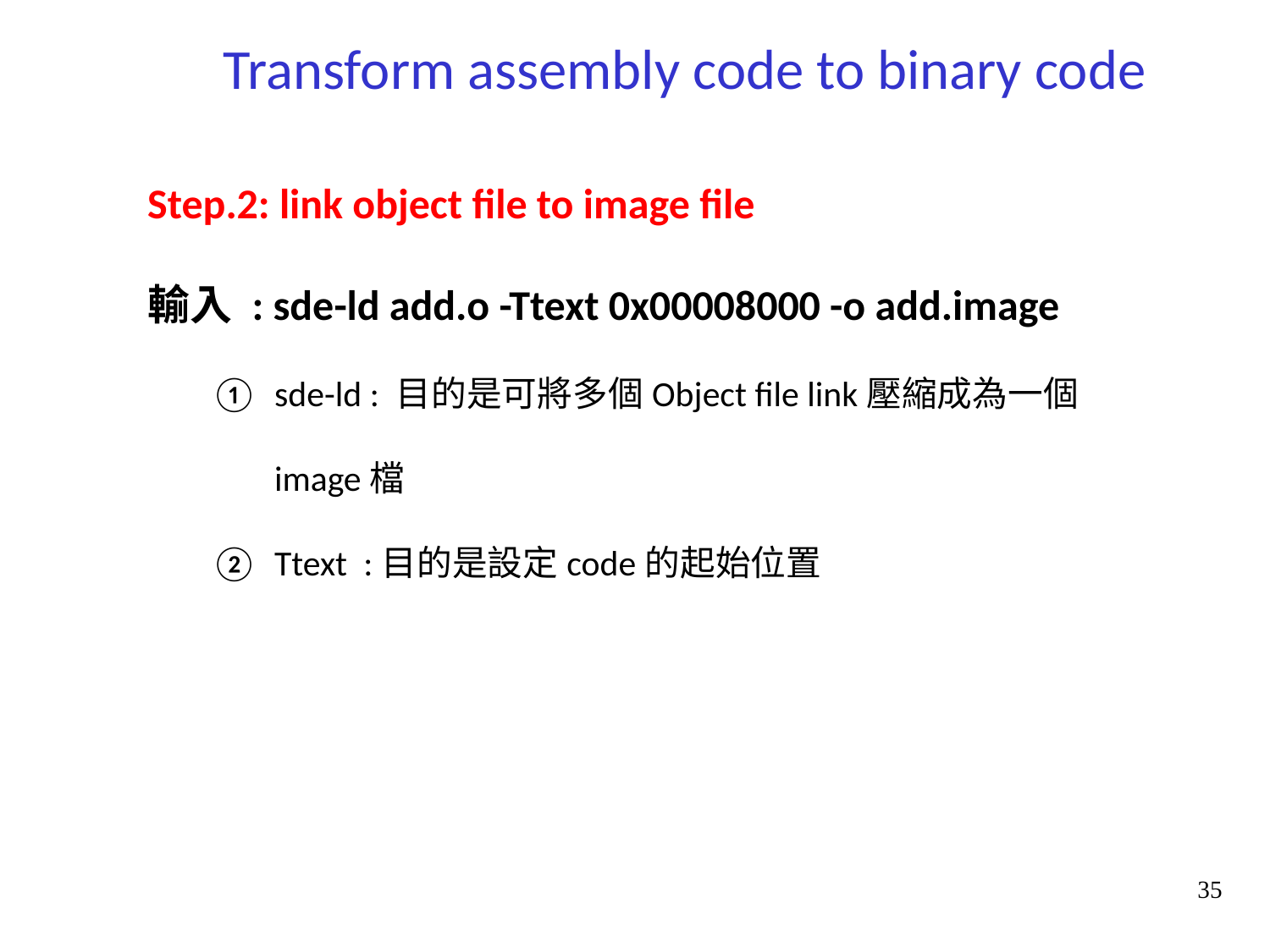

Transform assembly code to binary code
Step.2: link object file to image file
輸入 : sde-ld add.o -Ttext 0x00008000 -o add.image
sde-ld : 目的是可將多個Object file link壓縮成為一個	  image檔
Ttext  :目的是設定code的起始位置

35